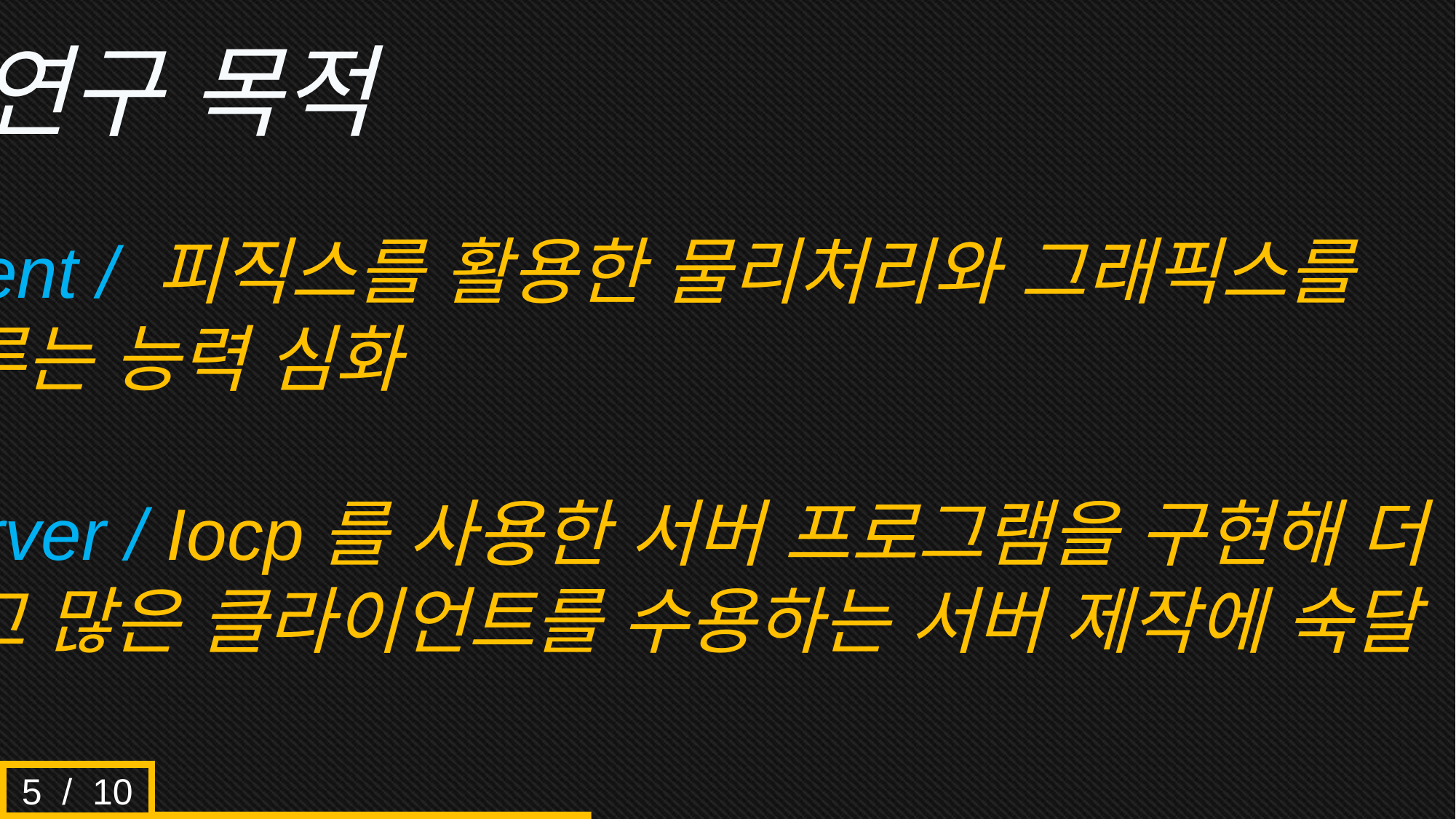

연구 목적
Client / 피직스를 활용한 물리처리와 그래픽스를
다루는 능력 심화

Server / Iocp를 사용한 서버 프로그램을 구현해 더  쾌적
하고 많은 클라이언트를 수용하는 서버 제작에 숙달
5  /  10